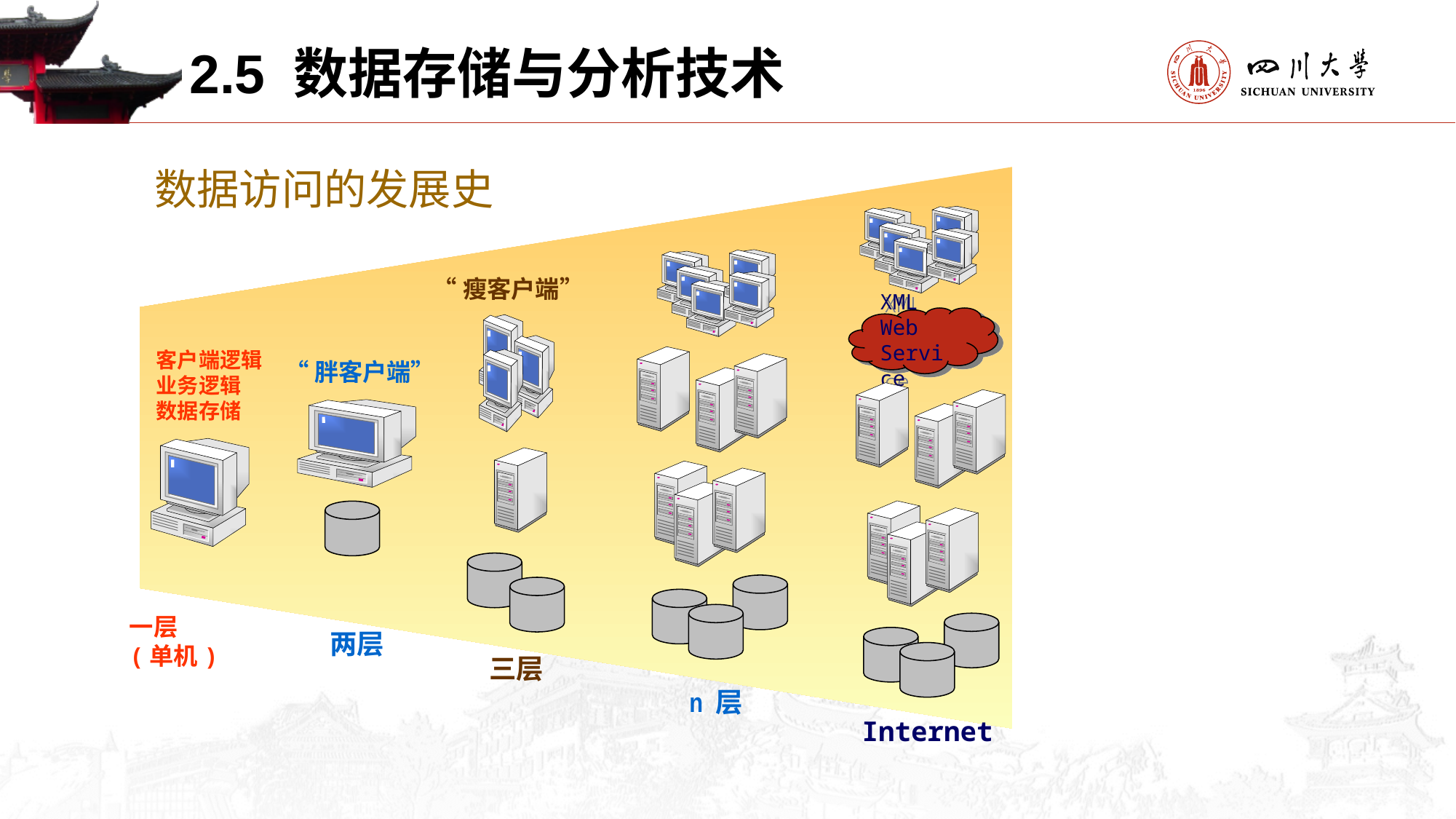

2.5 数据存储与分析技术

数据访问的发展史

XML Web
Service

Internet

n 层
“瘦客户端”

三层
客户端逻辑
业务逻辑
数据存储

一层
(单机)
“胖客户端”

两层